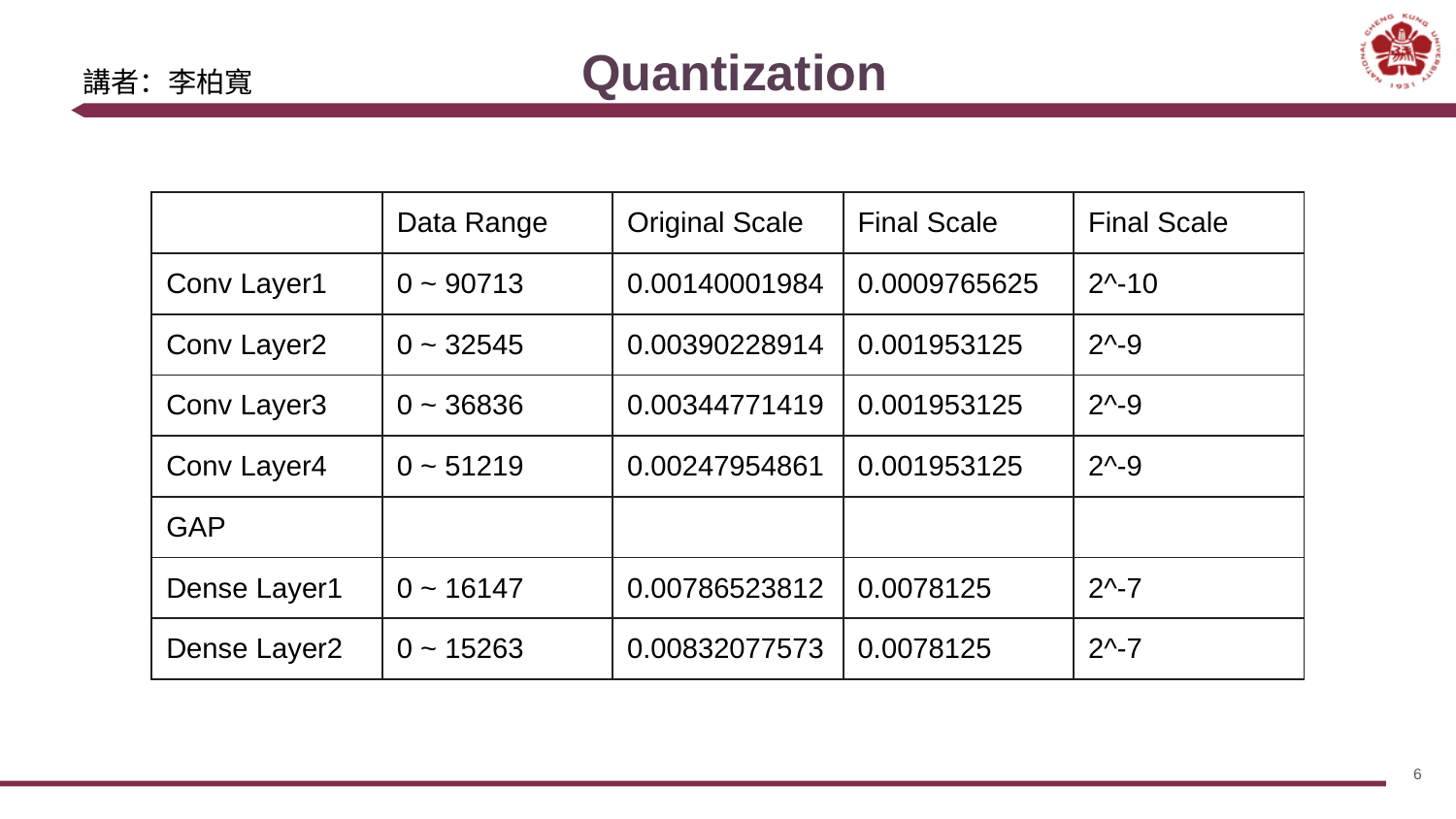

# Quantization
講者：李柏寬

|  | Data Range | Original Scale | Final Scale | Final Scale |
| --- | --- | --- | --- | --- |
| Conv Layer1 | 0 ~ 90713 | 0.00140001984 | 0.0009765625 | 2^-10 |
| Conv Layer2 | 0 ~ 32545 | 0.00390228914 | 0.001953125 | 2^-9 |
| Conv Layer3 | 0 ~ 36836 | 0.00344771419 | 0.001953125 | 2^-9 |
| Conv Layer4 | 0 ~ 51219 | 0.00247954861 | 0.001953125 | 2^-9 |
| GAP |  |  |  |  |
| Dense Layer1 | 0 ~ 16147 | 0.00786523812 | 0.0078125 | 2^-7 |
| Dense Layer2 | 0 ~ 15263 | 0.00832077573 | 0.0078125 | 2^-7 |
6